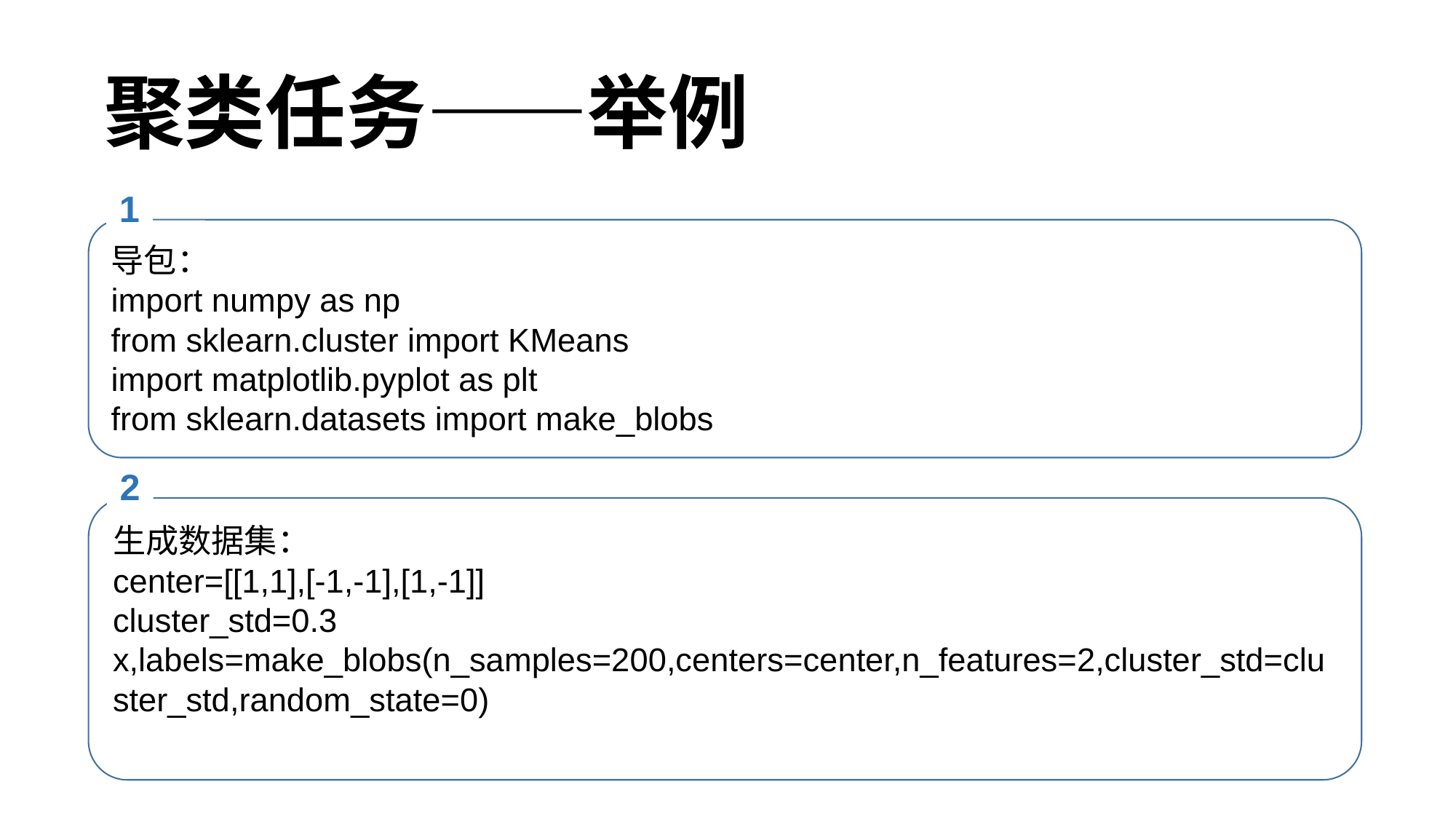

聚类任务——举例
1
导包：
import numpy as np
from sklearn.cluster import KMeans
import matplotlib.pyplot as plt
from sklearn.datasets import make_blobs

2
生成数据集：
center=[[1,1],[-1,-1],[1,-1]]
cluster_std=0.3
x,labels=make_blobs(n_samples=200,centers=center,n_features=2,cluster_std=cluster_std,random_state=0)